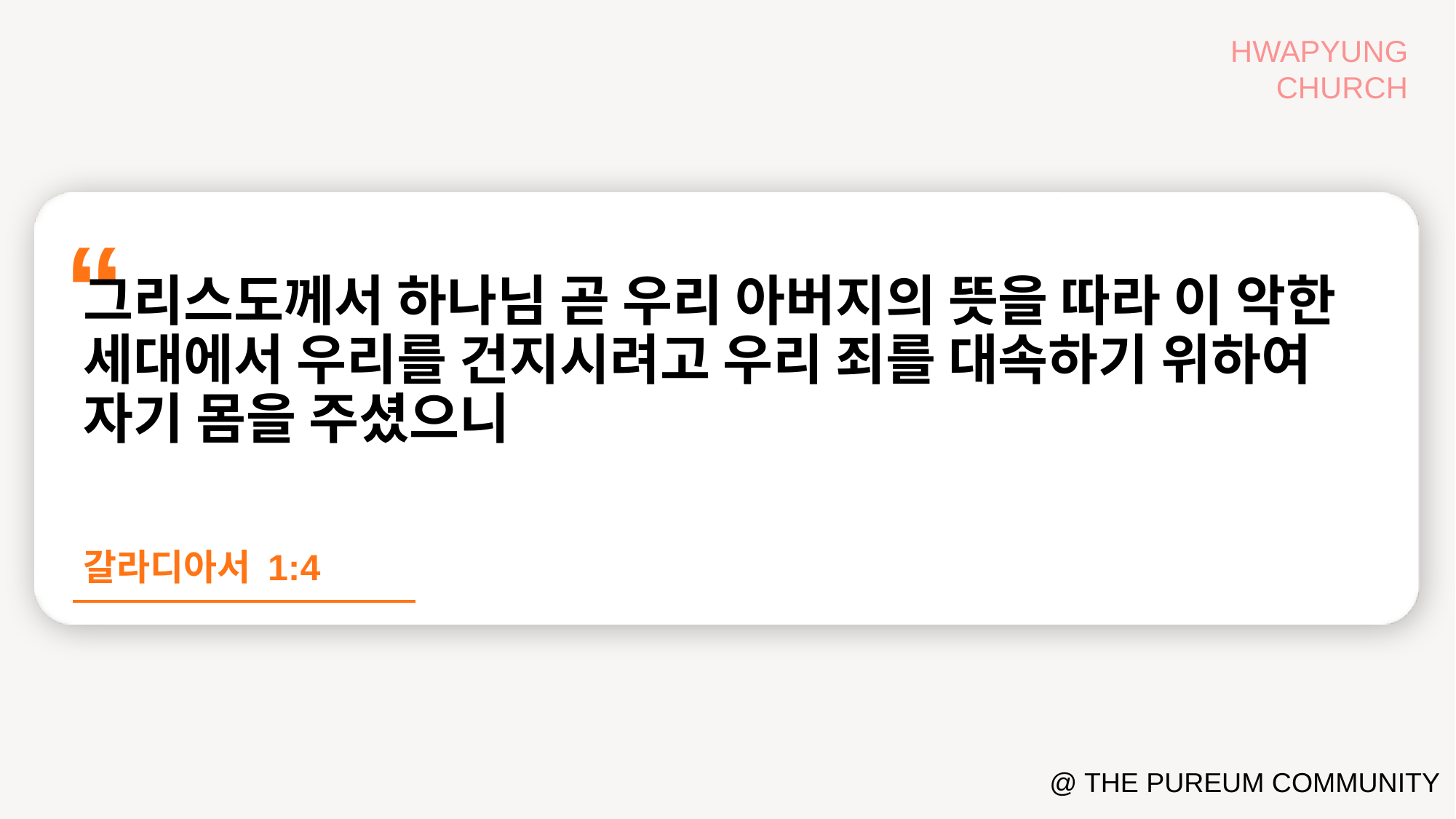

그리스도께서 하나님 곧 우리 아버지의 뜻을 따라 이 악한 세대에서 우리를 건지시려고 우리 죄를 대속하기 위하여 자기 몸을 주셨으니
갈라디아서 1:4